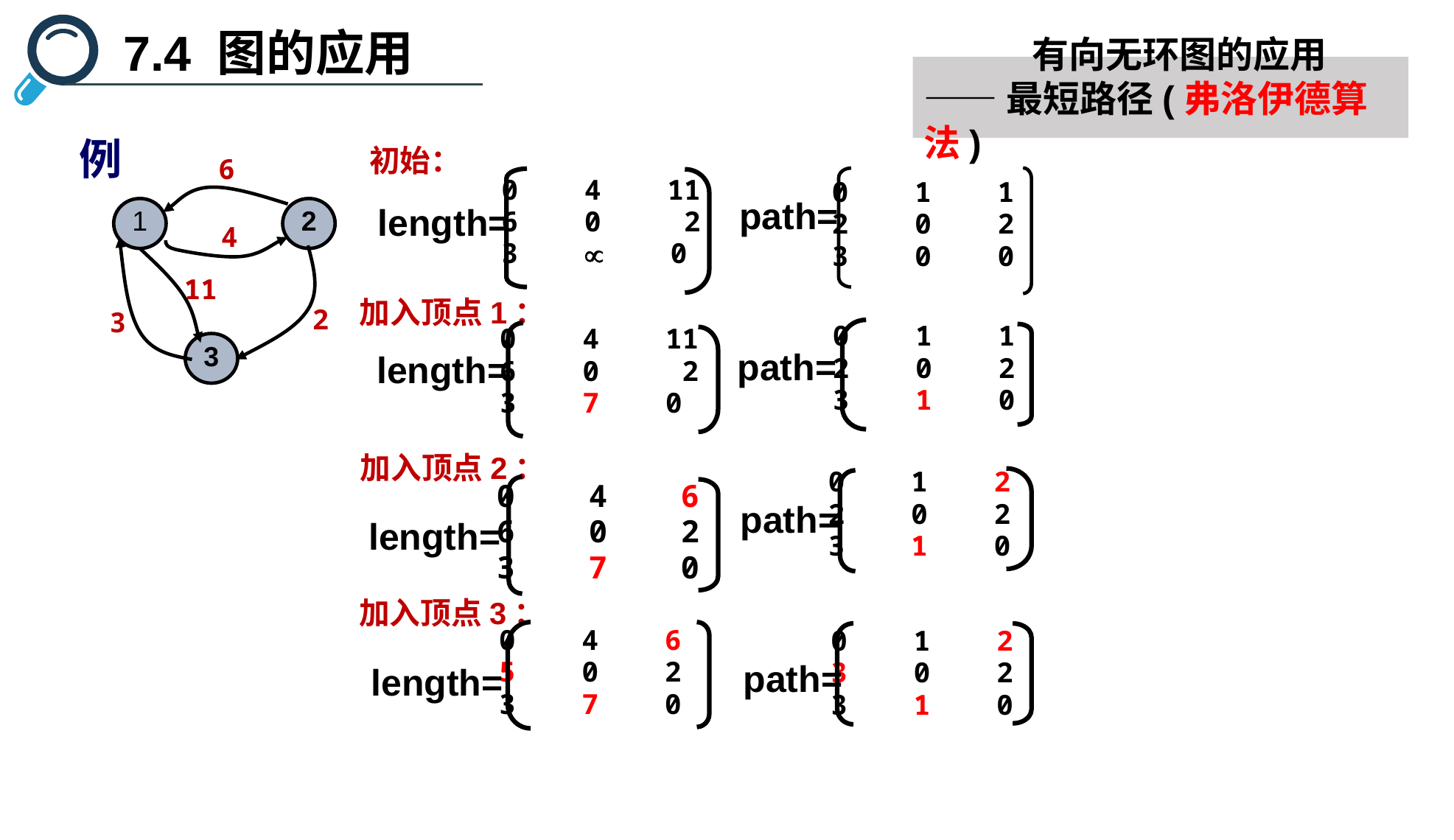

7.4 图的应用
            有向无环图的应用
——最短路径(弗洛伊德算法)
例
6

1
2
4

11
2
3
3
初始：

0    4    11
6    0     2
3    ∝    0
0    1    1
2    0    2
3    0    0
path=
length=
加入顶点1：
0    4    11
6    0     2
3    7    0

length=
0    1    1
2    0    2
3    1    0

path=
加入顶点2：

0    4    6
6    0    2
3    7    0

length=
0    1    2
2    0    2
3    1    0

path=
加入顶点3：

0    4    6
5    0    2
3    7    0
length=

0    1    2
3    0    2
3    1    0
path=